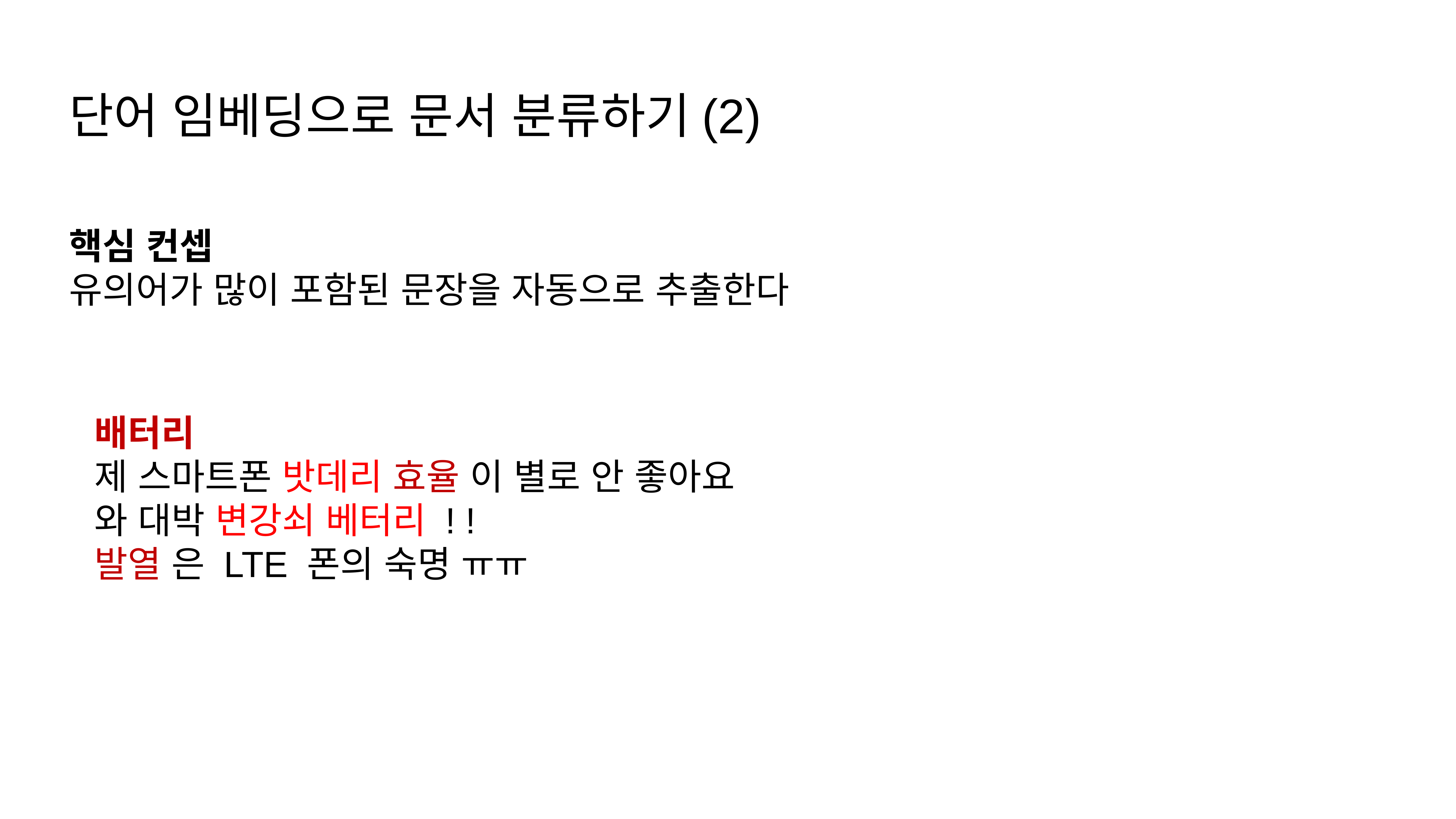

단어 임베딩으로 문서 분류하기(2)
핵심 컨셉
유의어가 많이 포함된 문장을 자동으로 추출한다
배터리
제 스마트폰 밧데리 효율 이 별로 안 좋아요
와 대박 변강쇠 베터리 ! !
발열 은 LTE 폰의 숙명 ㅠㅠ